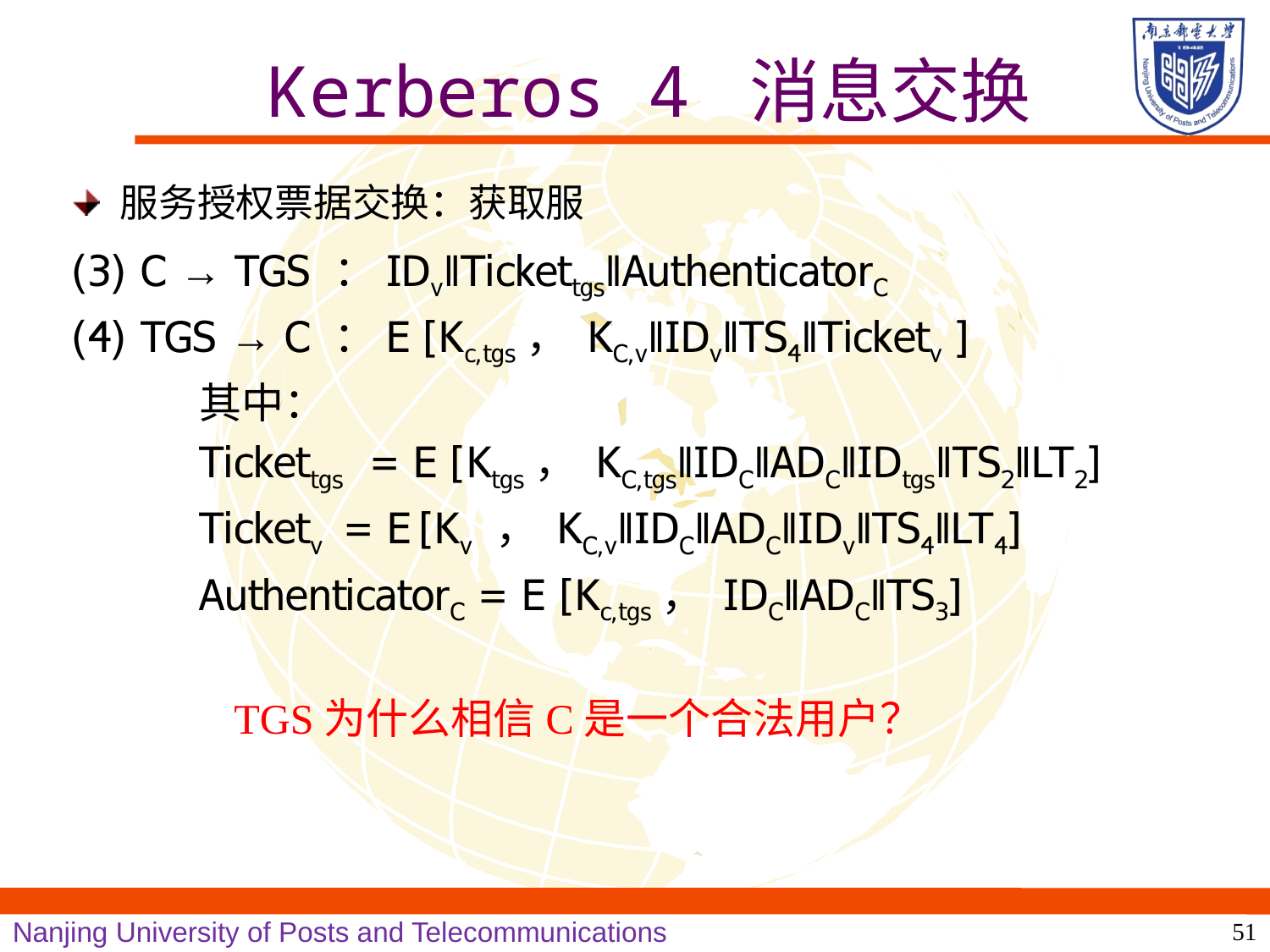

# Kerberos 4 消息交换
服务授权票据交换：获取服
(3) C → TGS ：IDv‖Tickettgs‖AuthenticatorC
(4) TGS → C ：E [Kc,tgs， KC,v‖IDv‖TS4‖Ticketv ]
	其中：
	Tickettgs  = E [Ktgs， KC,tgs‖IDC‖ADC‖IDtgs‖TS2‖LT2]
	Ticketv  = E [Kv ， KC,v‖IDC‖ADC‖IDv‖TS4‖LT4]
	AuthenticatorC = E [Kc,tgs， IDC‖ADC‖TS3]

TGS为什么相信C是一个合法用户？
51